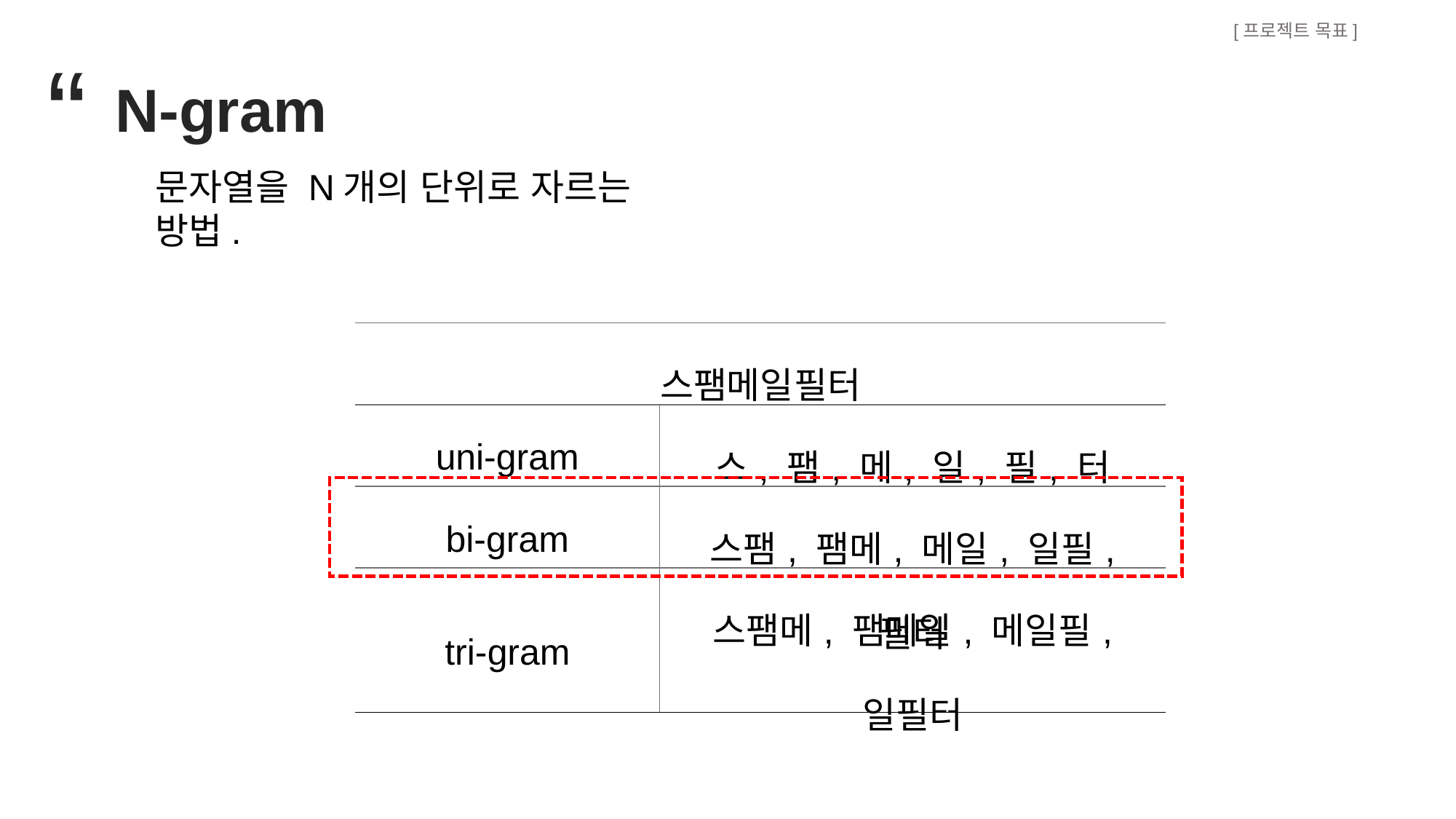

[프로젝트 목표]
“
N-gram
문자열을 N개의 단위로 자르는 방법.
| 스팸메일필터 |  |
| --- | --- |
| uni-gram | 스, 팸, 메, 일, 필, 터 |
| bi-gram | 스팸, 팸메, 메일, 일필, 필터 |
| tri-gram | 스팸메, 팸메일, 메일필, 일필터 |